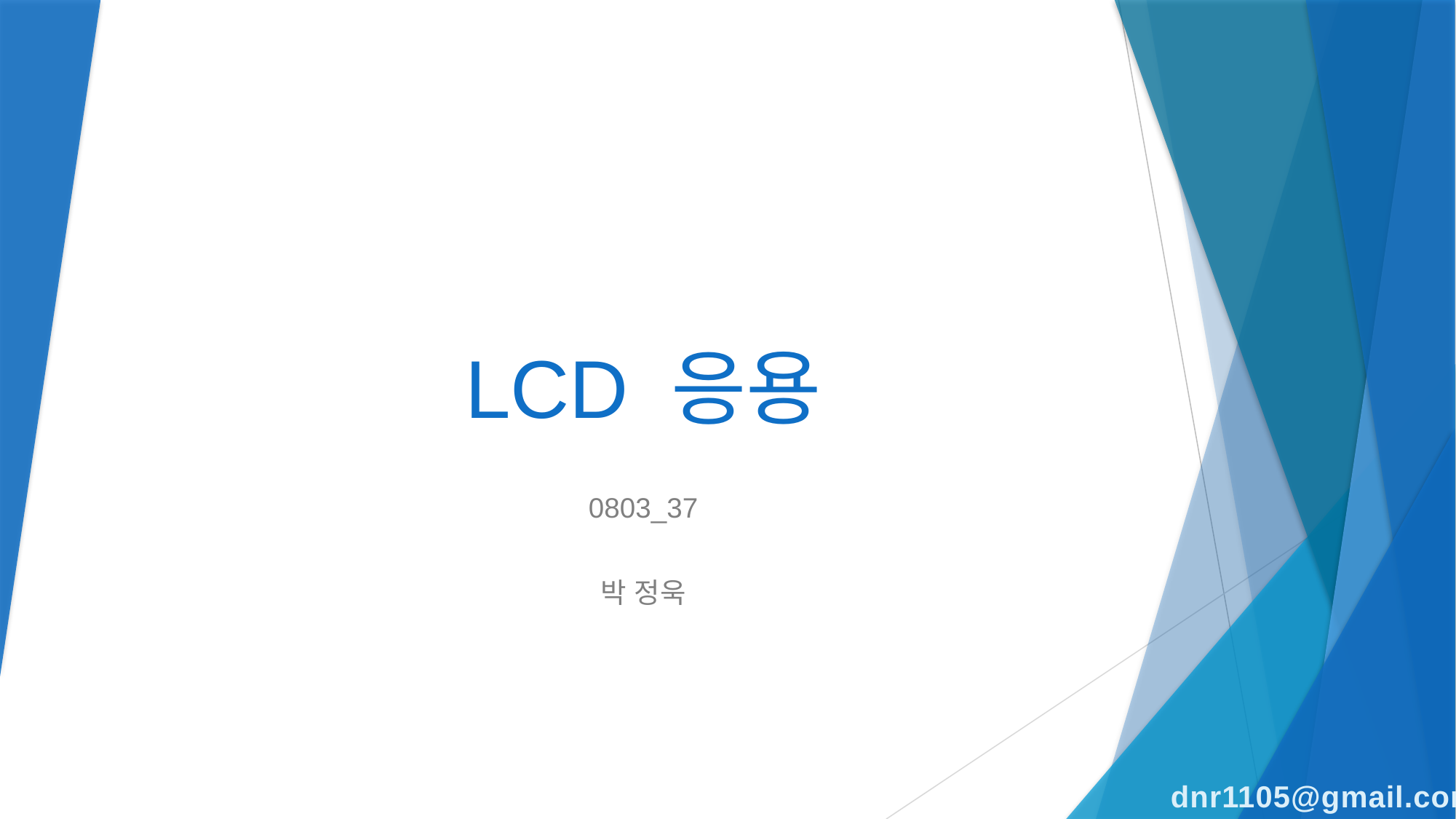

# LCD 응용
0803_37

박 정욱
1